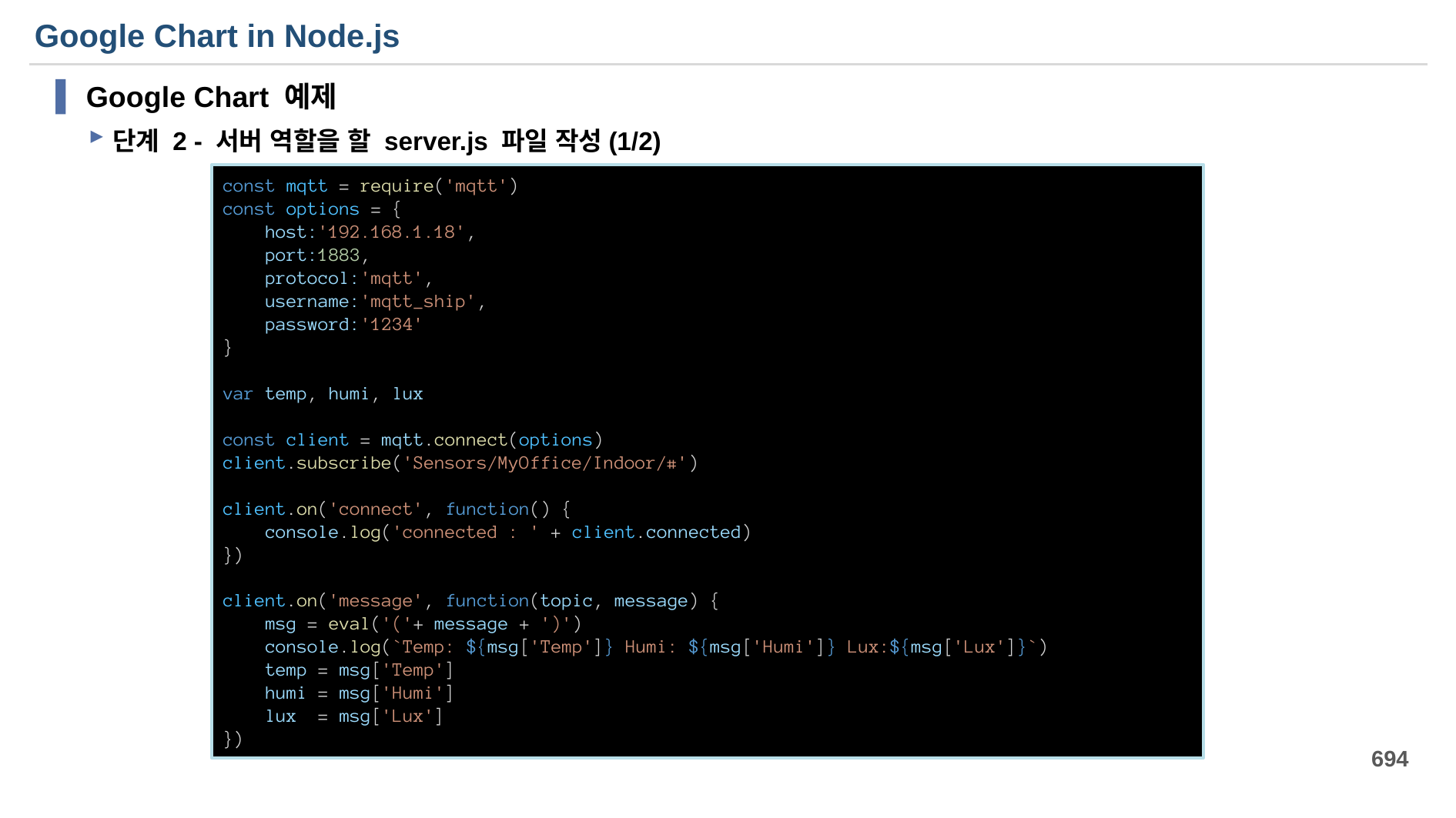

# Google Chart in Node.js
Google Chart 예제
단계 2 - 서버 역할을 할 server.js 파일 작성(1/2)

const mqtt = require('mqtt')
const options = {
    host:'192.168.1.18',
    port:1883,
    protocol:'mqtt',
    username:'mqtt_ship',
    password:'1234'
}
var temp, humi, lux
const client = mqtt.connect(options)
client.subscribe('Sensors/MyOffice/Indoor/#')
client.on('connect', function() {
    console.log('connected : ' + client.connected)
})
client.on('message', function(topic, message) {
    msg = eval('('+ message + ')')
    console.log(`Temp: ${msg['Temp']} Humi: ${msg['Humi']} Lux:${msg['Lux']}`)
    temp = msg['Temp']
    humi = msg['Humi']
    lux  = msg['Lux']
})
694